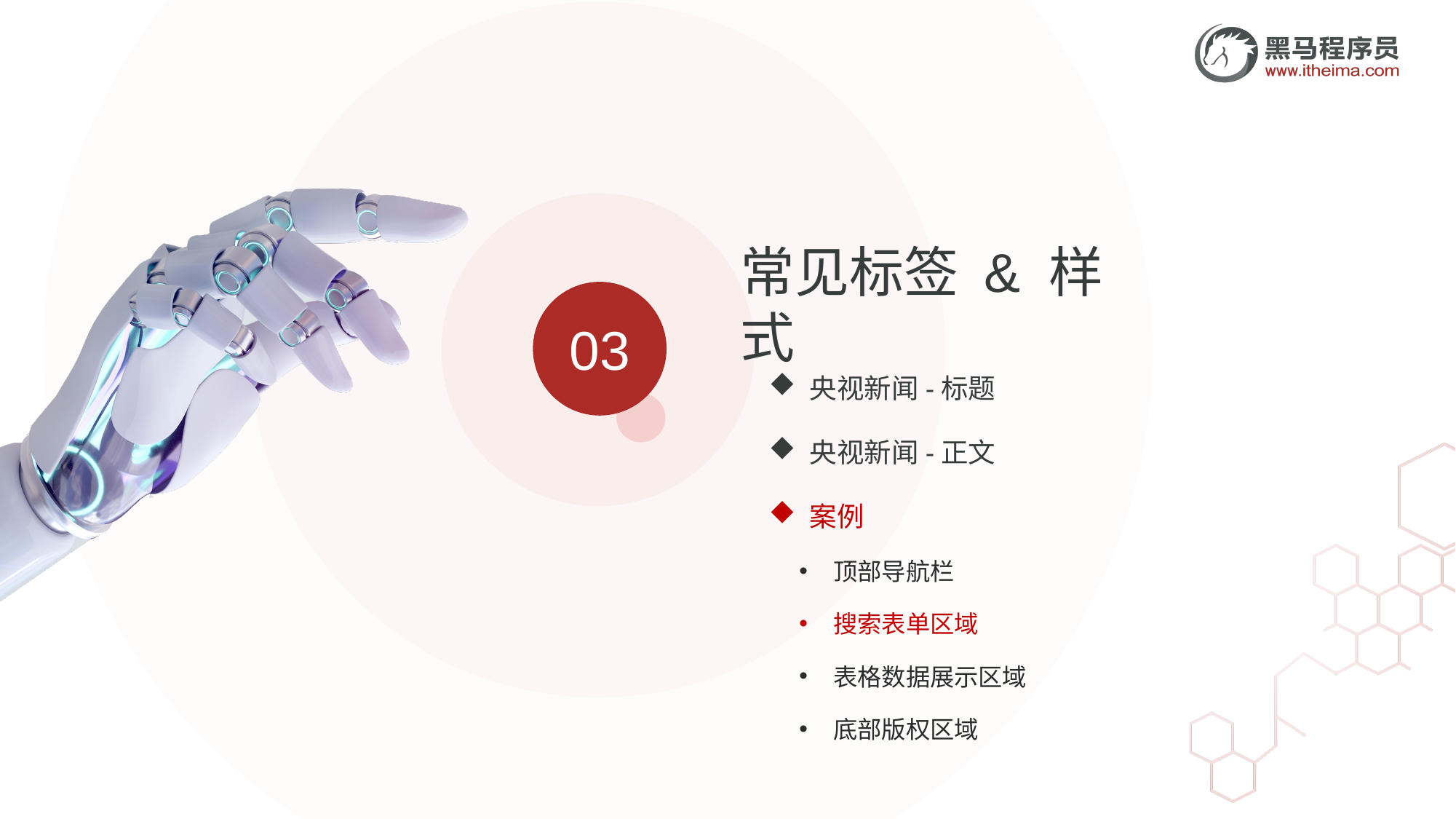

常见标签 & 样式
03
央视新闻-标题
央视新闻-正文
案例
顶部导航栏
搜索表单区域
表格数据展示区域
底部版权区域